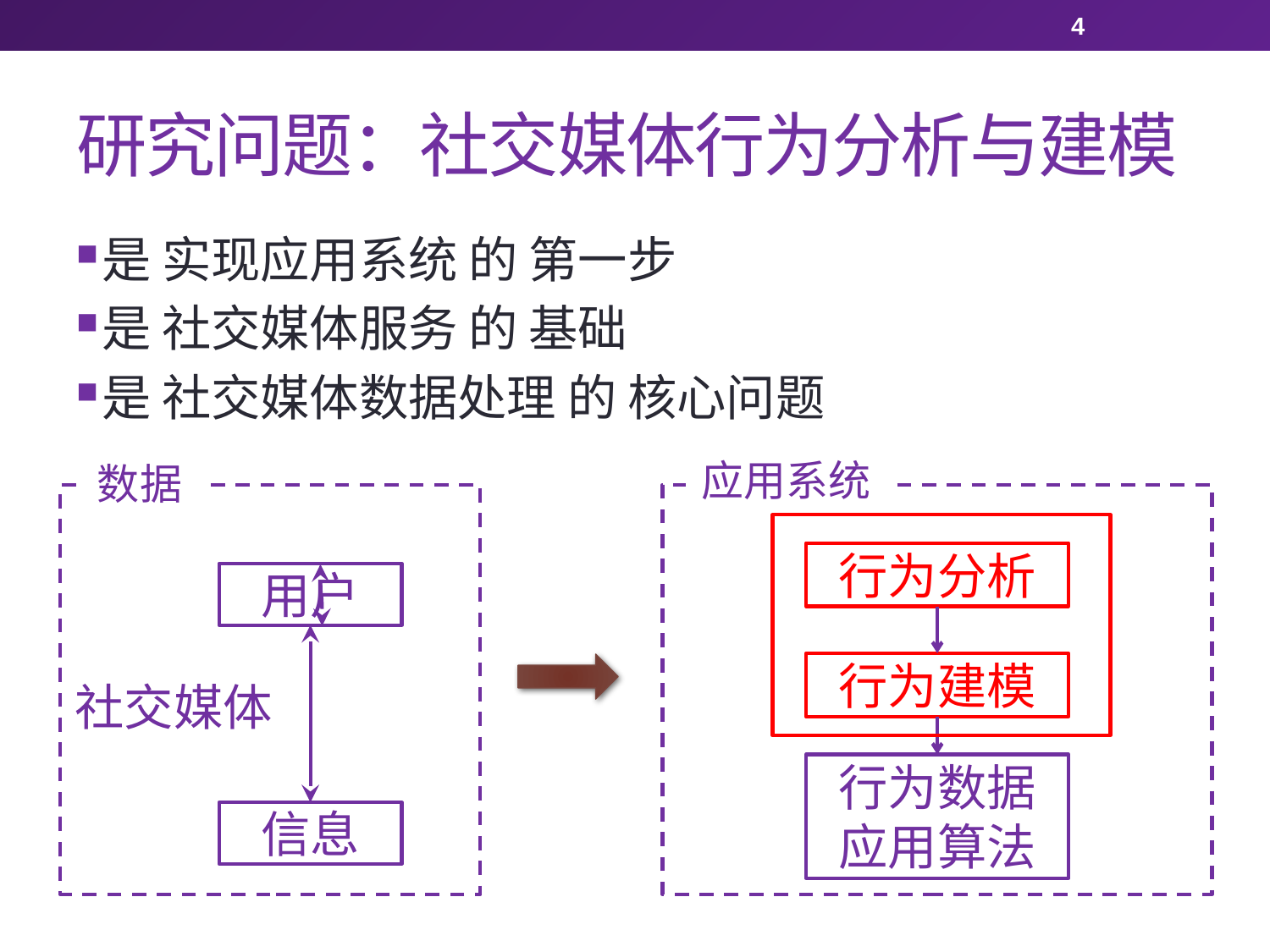

4
# 研究问题：社交媒体行为分析与建模
是 实现应用系统 的 第一步
是 社交媒体服务 的 基础
是 社交媒体数据处理 的 核心问题

应用系统
数据

行为分析
用户
行为建模

社交媒体
行为数据
应用算法
信息